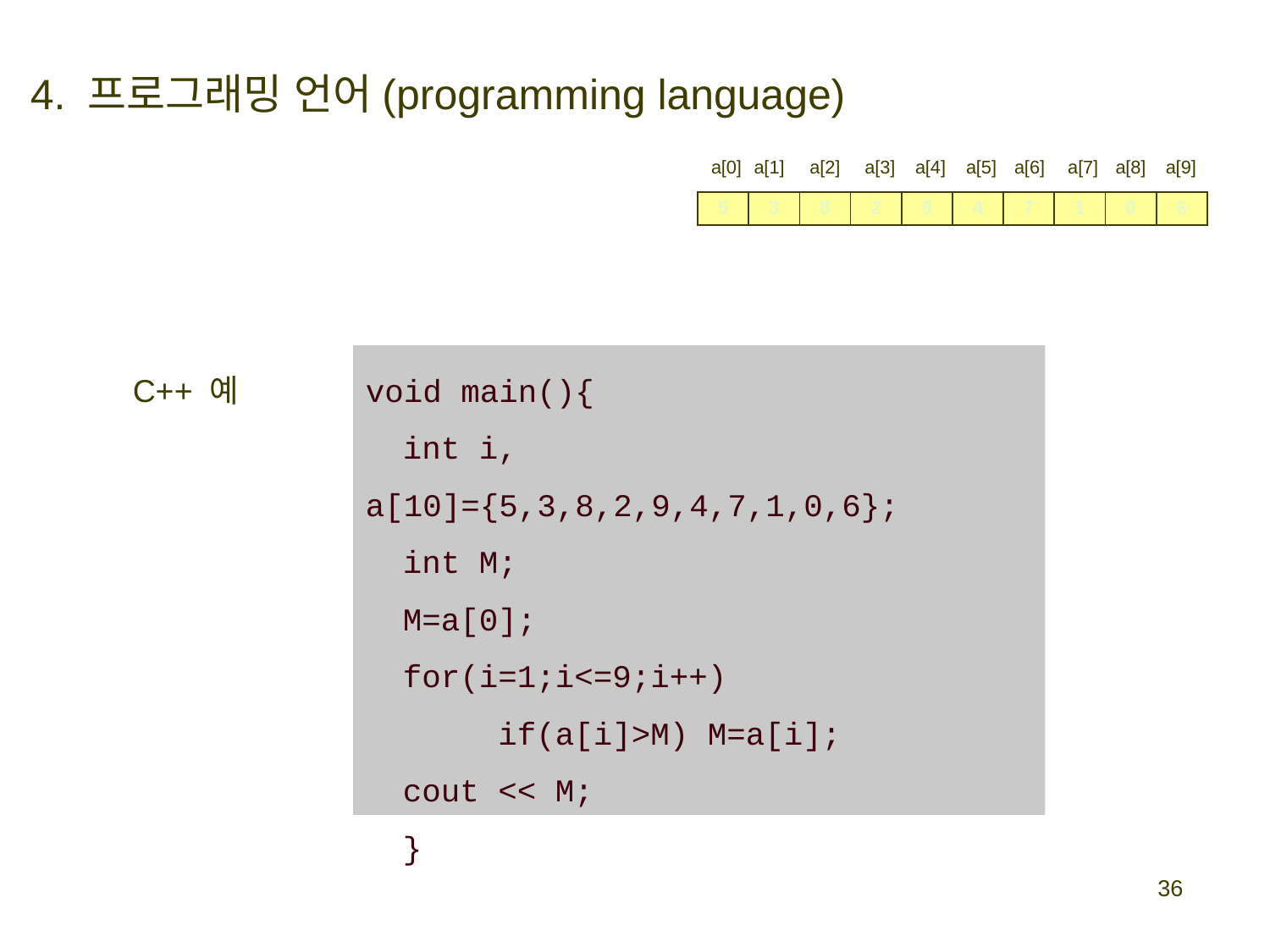

4. 프로그래밍 언어(programming language)
a[0]
a[1]
a[2]
a[3]
a[4]
a[5]
a[6]
a[7]
a[8]
a[9]
| 5 | 3 | 8 | 2 | 9 | 4 | 7 | 1 | 0 | 6 |
| --- | --- | --- | --- | --- | --- | --- | --- | --- | --- |
void main(){
int i, a[10]={5,3,8,2,9,4,7,1,0,6};
int M;
M=a[0];
for(i=1;i<=9;i++)
     if(a[i]>M) M=a[i];
cout << M;
}
C++ 예
36